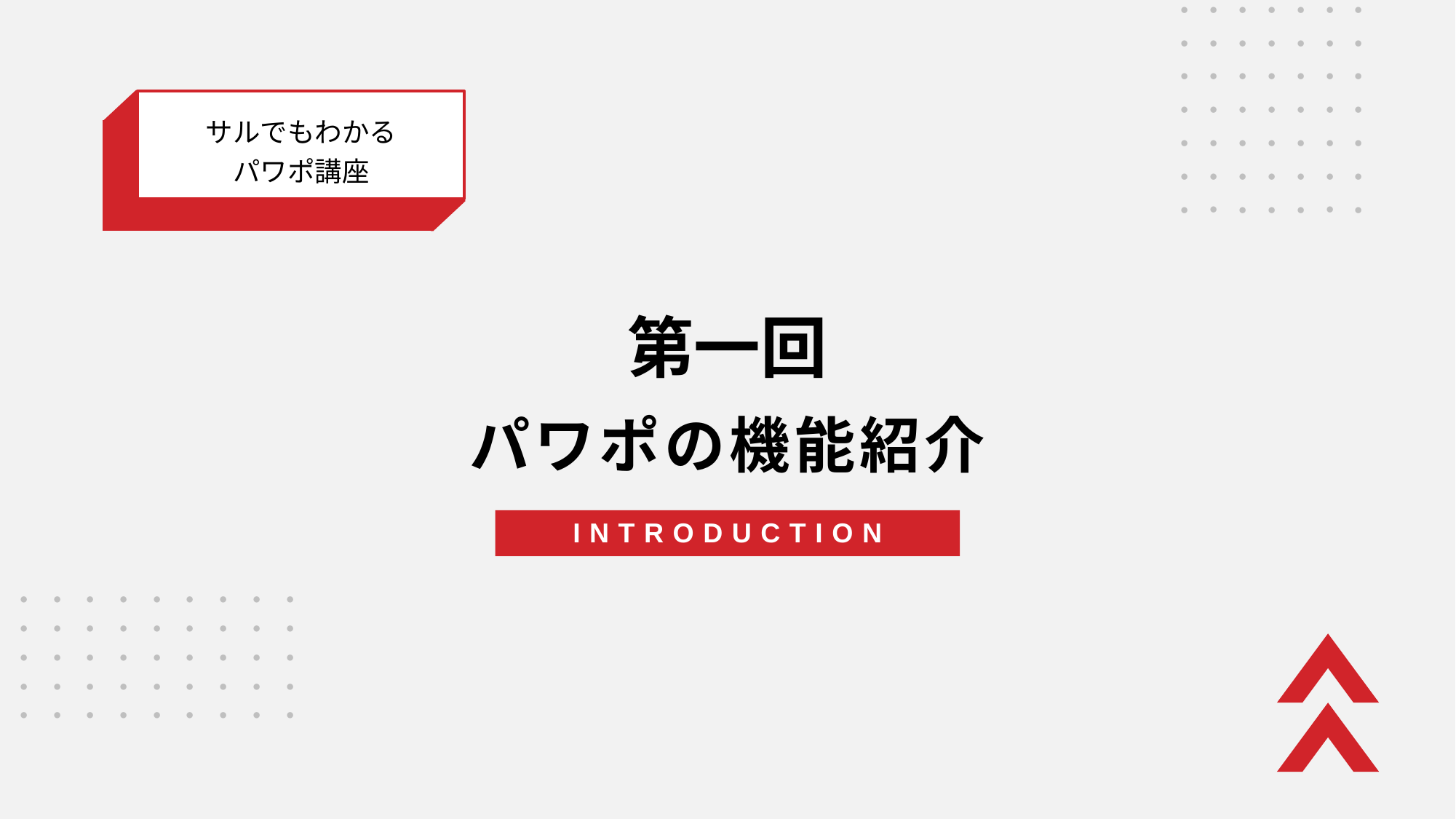

・・・・・・・・・・・
・・・・・・・・・・・
・・・・・・・・・・・
・・・・・・・・・・・
・・・・・・・・・・・
・・・・・・・・・・・
・・・・・・・・・・・

サルでもわかる
パワポ講座
第一回
パワポの機能紹介
INTRODUCTION

・・・・・・・・・・・
・・・・・・・・・・・
・・・・・・・・・・・
・・・・・・・・・・・
・・・・・・・・・・・